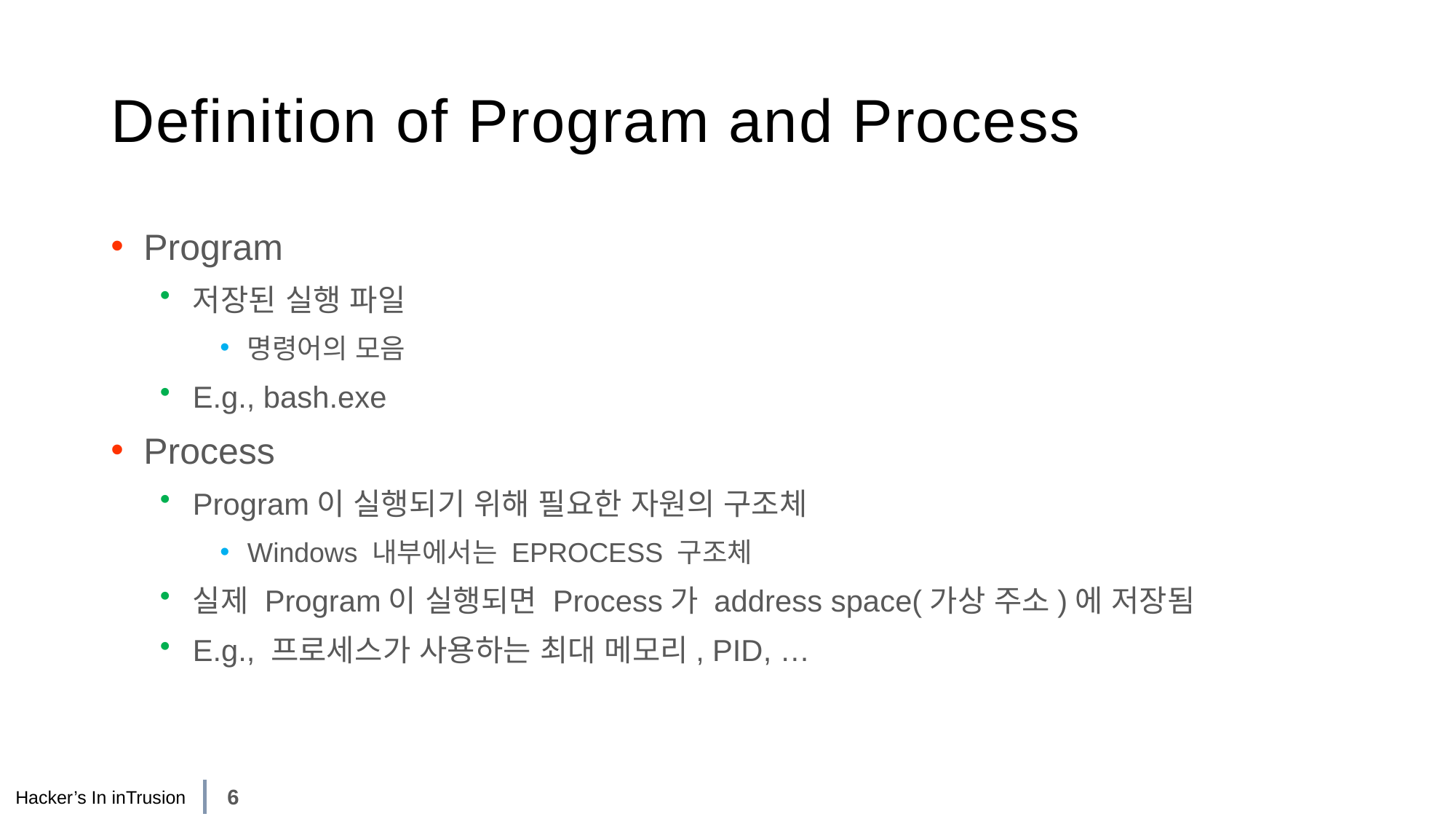

# Definition of Program and Process
Program
저장된 실행 파일
명령어의 모음
E.g., bash.exe
Process
Program이 실행되기 위해 필요한 자원의 구조체
Windows 내부에서는 EPROCESS 구조체
실제 Program이 실행되면 Process가 address space(가상 주소)에 저장됨
E.g., 프로세스가 사용하는 최대 메모리, PID, …